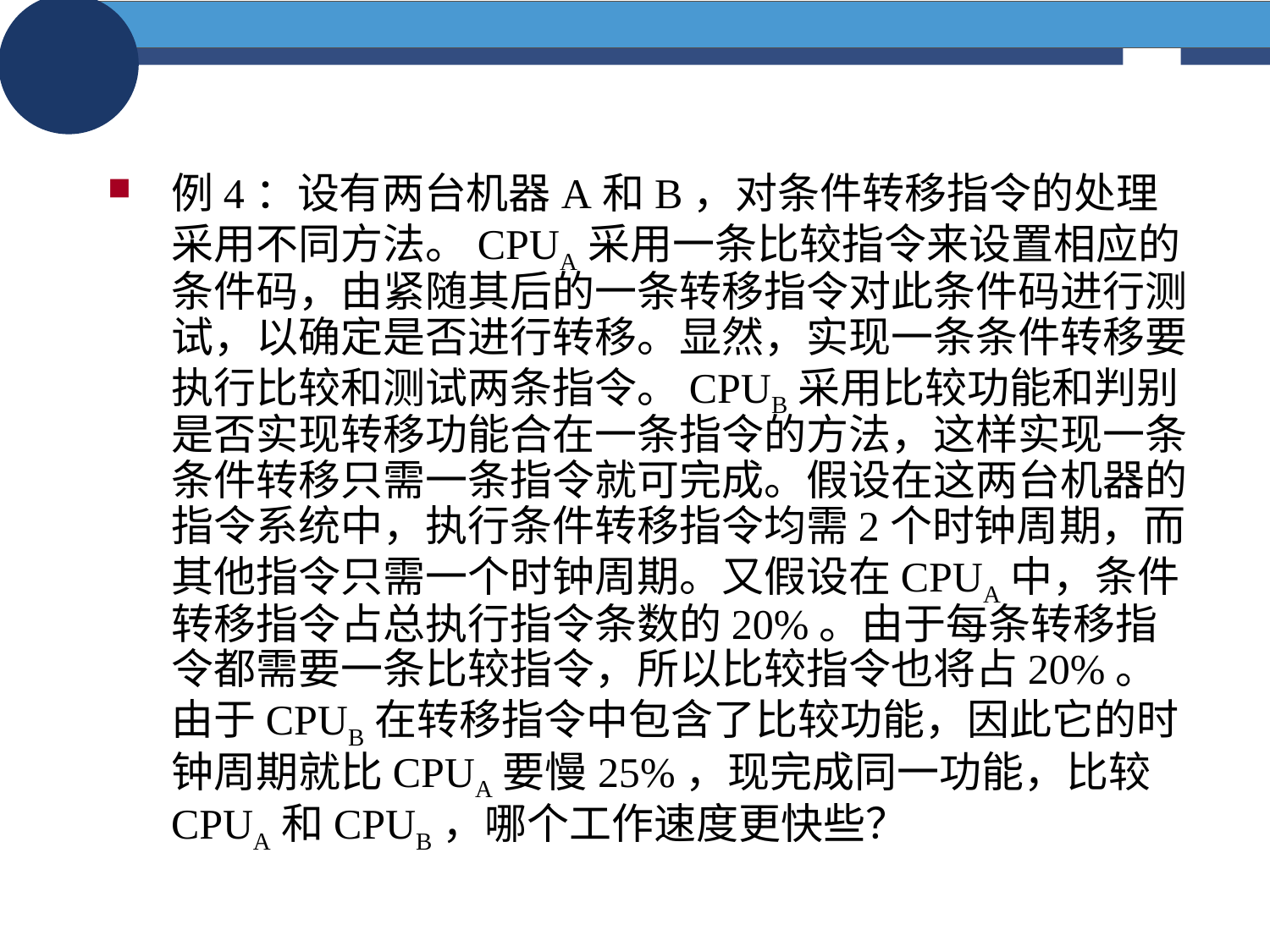

例4：设有两台机器A和B，对条件转移指令的处理采用不同方法。CPUA采用一条比较指令来设置相应的条件码，由紧随其后的一条转移指令对此条件码进行测试，以确定是否进行转移。显然，实现一条条件转移要执行比较和测试两条指令。CPUB采用比较功能和判别是否实现转移功能合在一条指令的方法，这样实现一条条件转移只需一条指令就可完成。假设在这两台机器的指令系统中，执行条件转移指令均需2个时钟周期，而其他指令只需一个时钟周期。又假设在CPUA中，条件转移指令占总执行指令条数的20%。由于每条转移指令都需要一条比较指令，所以比较指令也将占20%。由于CPUB在转移指令中包含了比较功能，因此它的时钟周期就比CPUA要慢25%，现完成同一功能，比较CPUA和CPUB，哪个工作速度更快些？